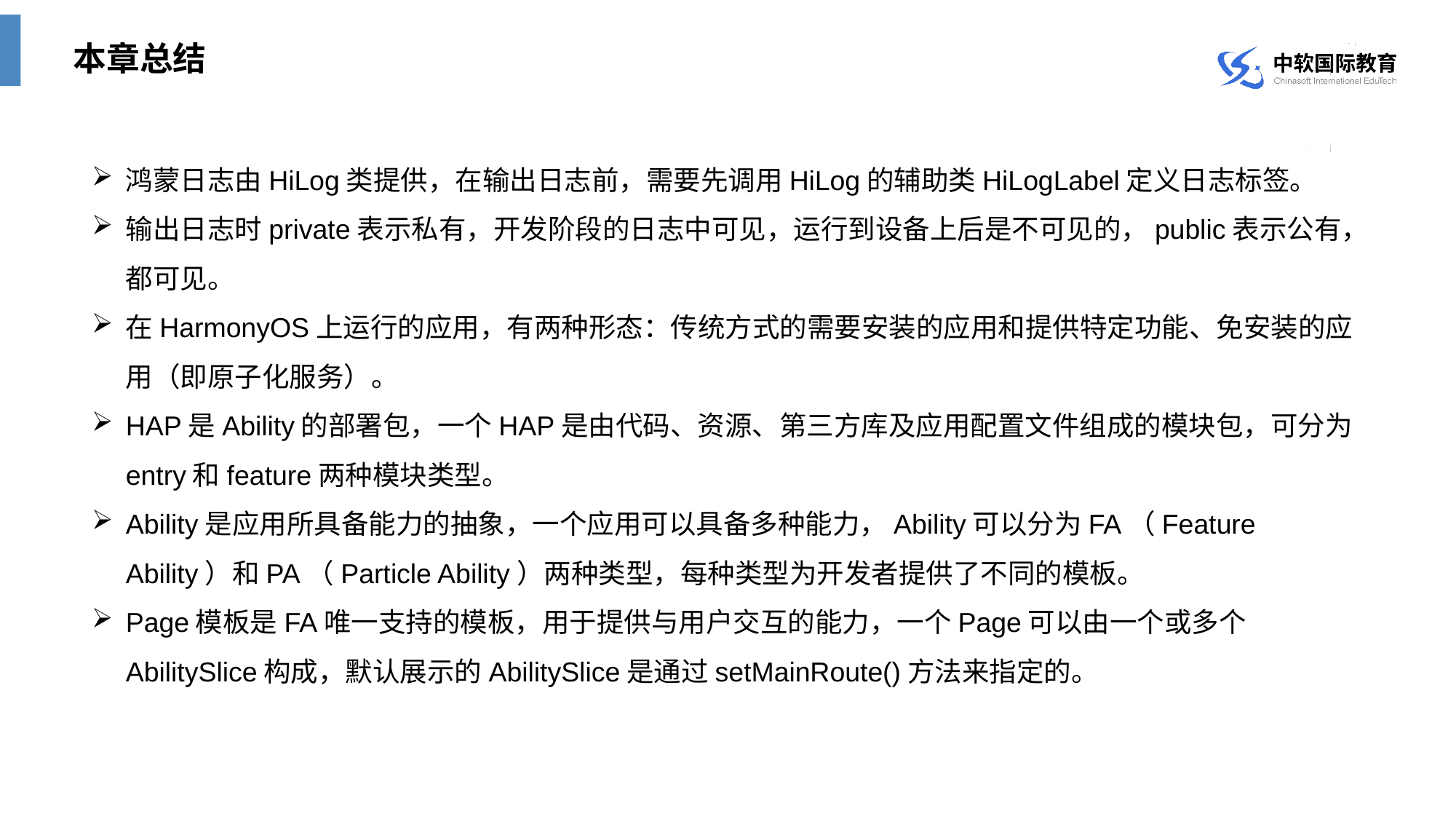

本章总结
鸿蒙日志由HiLog类提供，在输出日志前，需要先调用HiLog的辅助类HiLogLabel定义日志标签。
输出日志时private表示私有，开发阶段的日志中可见，运行到设备上后是不可见的，public表示公有，都可见。
在HarmonyOS上运行的应用，有两种形态：传统方式的需要安装的应用和提供特定功能、免安装的应用（即原子化服务）。
HAP是Ability的部署包，一个HAP是由代码、资源、第三方库及应用配置文件组成的模块包，可分为entry和feature两种模块类型。
Ability是应用所具备能力的抽象，一个应用可以具备多种能力，Ability可以分为FA（Feature Ability）和PA（Particle Ability）两种类型，每种类型为开发者提供了不同的模板。
Page模板是FA唯一支持的模板，用于提供与用户交互的能力，一个Page可以由一个或多个AbilitySlice构成，默认展示的AbilitySlice是通过setMainRoute()方法来指定的。